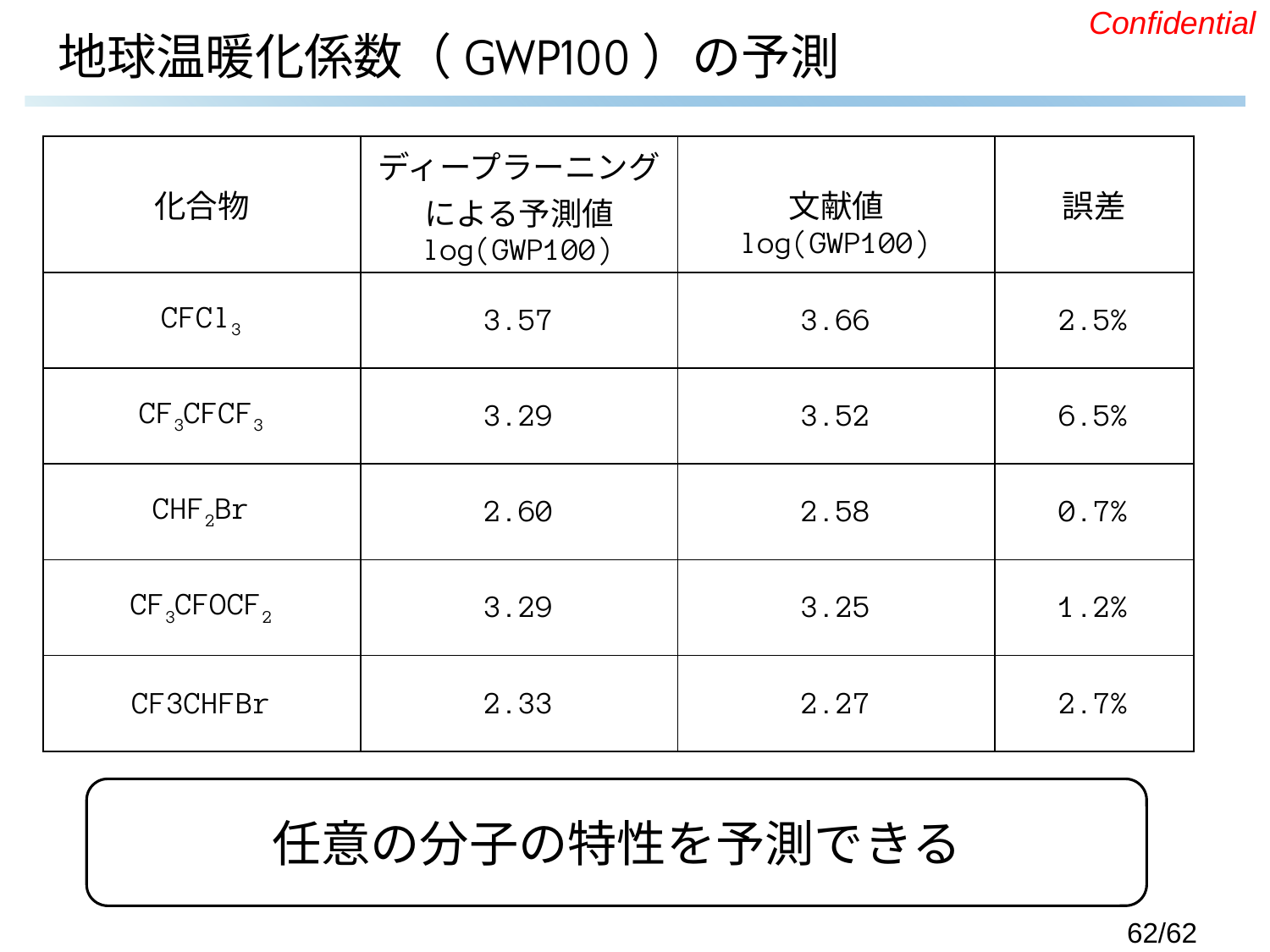

# 地球温暖化係数（GWP100）の予測
| 化合物 | ディープラーニングによる予測値 log(GWP100) | 文献値 log(GWP100) | 誤差 |
| --- | --- | --- | --- |
| CFCl3 | 3.57 | 3.66 | 2.5% |
| CF3CFCF3 | 3.29 | 3.52 | 6.5% |
| CHF2Br | 2.60 | 2.58 | 0.7% |
| CF3CFOCF2 | 3.29 | 3.25 | 1.2% |
| CF3CHFBr | 2.33 | 2.27 | 2.7% |
任意の分子の特性を予測できる